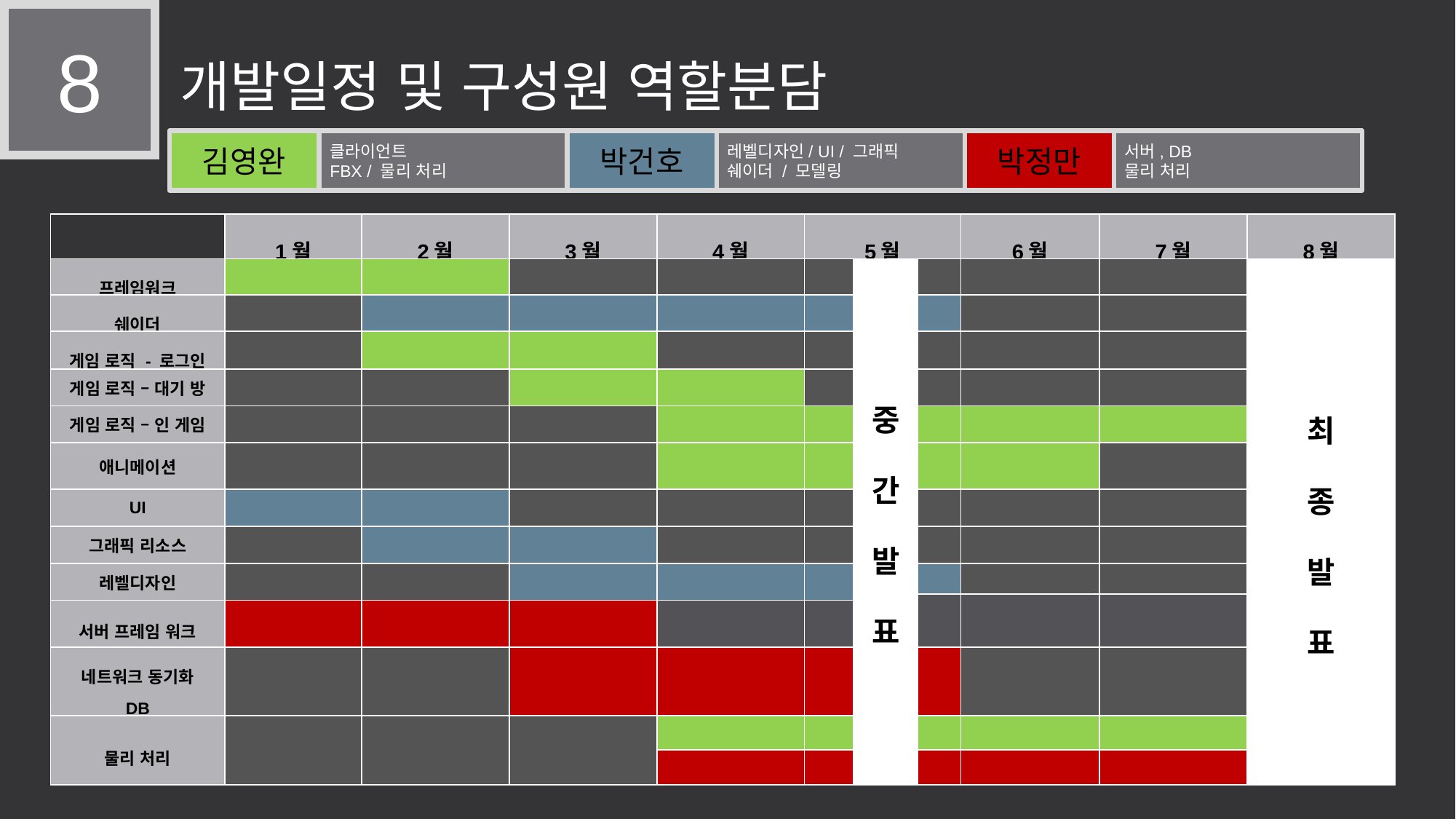

8
개발일정 및 구성원 역할분담
김영완
클라이언트
FBX / 물리 처리
박건호
레벨디자인/ UI / 그래픽
쉐이더 / 모델링
박정만
서버, DB
물리 처리
|  | 1월 | 2월 | 3월 | 4월 | 5월 |  |  | 6월 | 7월 | 8월 |
| --- | --- | --- | --- | --- | --- | --- | --- | --- | --- | --- |
| 프레임워크 |  |  |  |  |  | 중 간 발 표 |  |  |  | 최 종 발 표 |
| 쉐이더 |  |  |  |  |  |  |  |  |  |  |
| 게임 로직 - 로그인 |  |  |  |  |  |  |  |  |  |  |
| 게임 로직 – 대기 방 |  |  |  |  |  |  |  |  |  |  |
| 게임 로직 – 인 게임 |  |  |  |  |  |  |  |  |  |  |
| 애니메이션 |  |  |  |  |  |  |  |  |  |  |
| UI |  |  |  |  |  |  |  |  |  |  |
| 그래픽 리소스 |  |  |  |  |  |  |  |  |  |  |
| 레벨디자인 |  |  |  |  |  |  |  |  |  |  |
|  |  |  |  |  |  |  |  |  |  |  |
| 서버 프레임 워크 |  |  |  |  |  |  |  |  |  |  |
| 네트워크 동기화 DB |  |  |  |  |  |  |  |  |  |  |
| 물리 처리 |  |  |  |  |  |  |  |  |  |  |
|  |  |  |  |  |  |  |  |  |  |  |